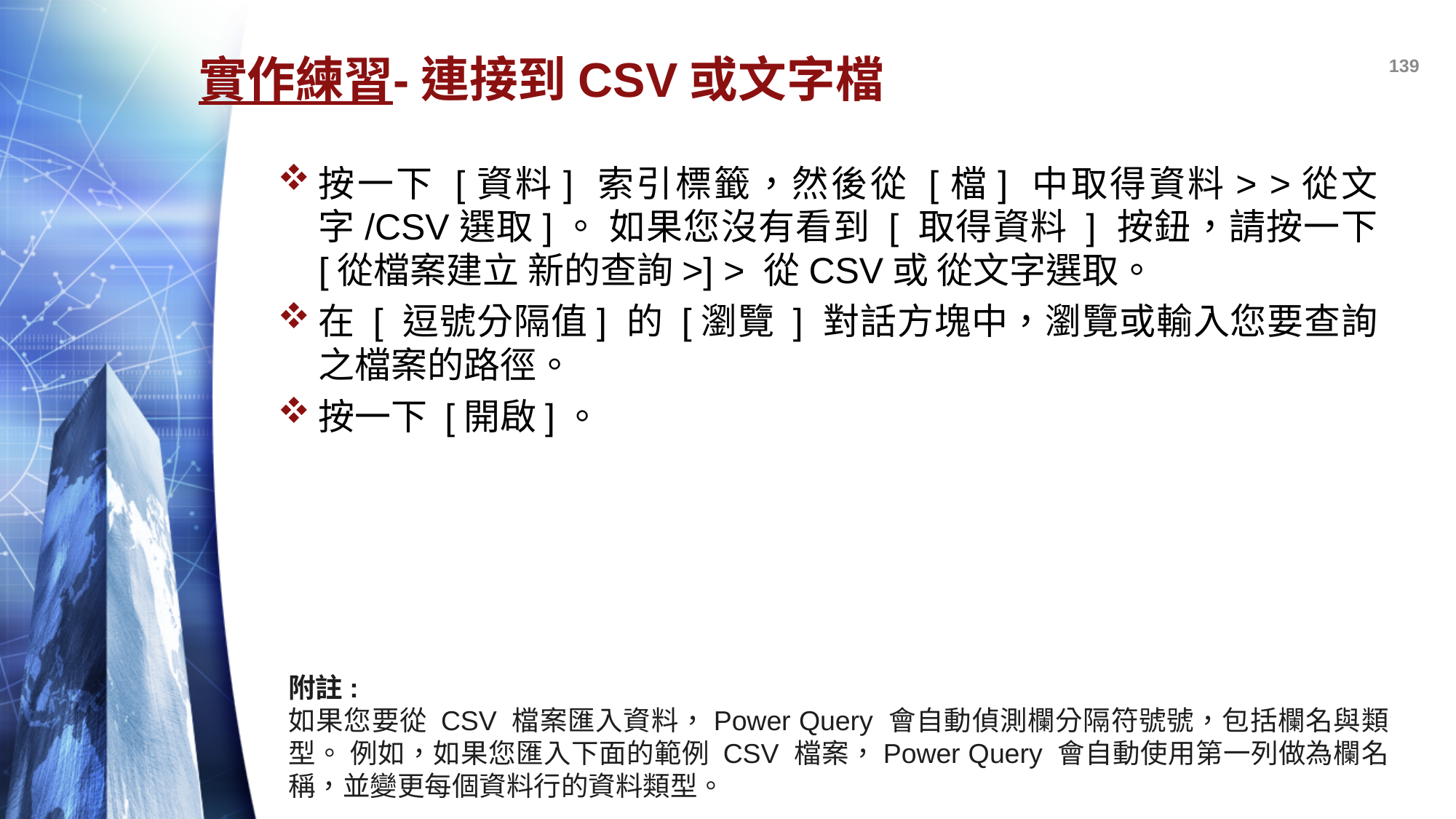

139
# 實作練習-連接到CSV或文字檔
按一下 [資料] 索引標籤，然後從 [檔] 中取得資料> >從文字/CSV選取]。 如果您沒有看到 [ 取得資料 ] 按鈕，請按一下 [從檔案建立 新的查詢>] > 從CSV或 從文字選取。
在 [ 逗號分隔值] 的 [瀏覽 ] 對話方塊中，瀏覽或輸入您要查詢之檔案的路徑。
按一下 [開啟]。
附註:
如果您要從 CSV 檔案匯入資料，Power Query 會自動偵測欄分隔符號號，包括欄名與類型。 例如，如果您匯入下面的範例 CSV 檔案，Power Query 會自動使用第一列做為欄名稱，並變更每個資料行的資料類型。